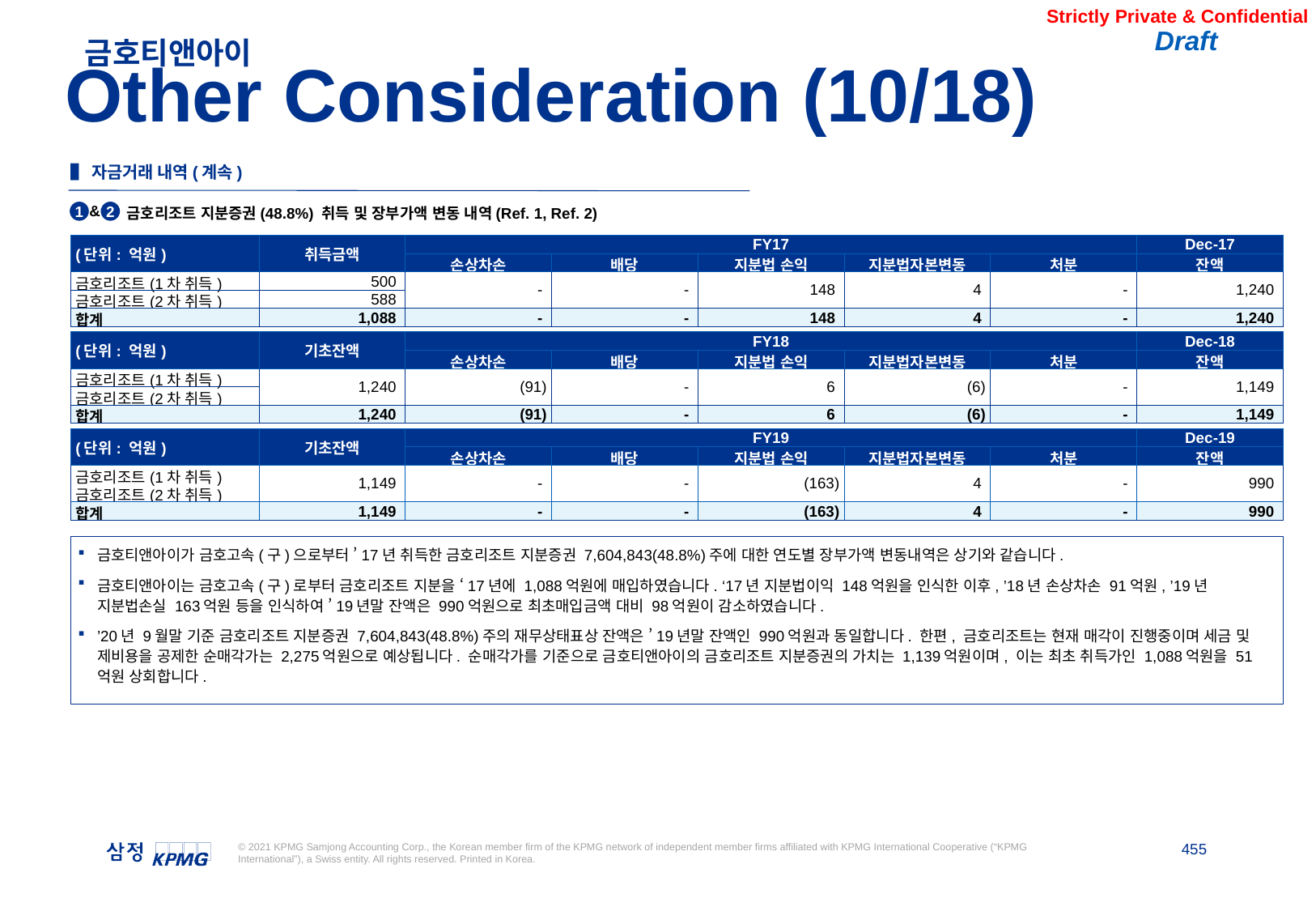

금호티앤아이
Other Consideration (10/18)
▌자금거래 내역(계속)

&
 금호리조트 지분증권(48.8%) 취득 및 장부가액 변동 내역(Ref. 1, Ref. 2)
1
2
| (단위: 억원) | 취득금액 | FY17 |  |  |  |  | Dec-17 |
| --- | --- | --- | --- | --- | --- | --- | --- |
|  |  | 손상차손 | 배당 | 지분법 손익 | 지분법자본변동 | 처분 | 잔액 |
| 금호리조트(1차 취득) | 500 | - | - | 148 | 4 | - | 1,240 |
| 금호리조트(2차 취득) | 588 |  |  |  |  |  |  |
| 합계 | 1,088 | - | - | 148 | 4 | - | 1,240 |
| (단위: 억원) | 기초잔액 | FY18 |  |  |  |  | Dec-18 |
| --- | --- | --- | --- | --- | --- | --- | --- |
|  |  | 손상차손 | 배당 | 지분법 손익 | 지분법자본변동 | 처분 | 잔액 |
| 금호리조트(1차 취득) | 1,240 | (91) | - | 6 | (6) | - | 1,149 |
| 금호리조트(2차 취득) |  |  |  |  |  |  |  |
| 합계 | 1,240 | (91) | - | 6 | (6) | - | 1,149 |
| (단위: 억원) | 기초잔액 | FY19 |  |  |  |  | Dec-19 |
| --- | --- | --- | --- | --- | --- | --- | --- |
|  |  | 손상차손 | 배당 | 지분법 손익 | 지분법자본변동 | 처분 | 잔액 |
| 금호리조트(1차 취득) | 1,149 | - | - | (163) | 4 | - | 990 |
| 금호리조트(2차 취득) |  |  |  |  |  |  |  |
| 합계 | 1,149 | - | - | (163) | 4 | - | 990 |
금호티앤아이가 금호고속(구)으로부터 ’17년 취득한 금호리조트 지분증권 7,604,843(48.8%)주에 대한 연도별 장부가액 변동내역은 상기와 같습니다.
금호티앤아이는 금호고속(구)로부터 금호리조트 지분을 ‘17년에 1,088억원에 매입하였습니다. ‘17년 지분법이익 148억원을 인식한 이후, ’18년 손상차손 91억원, ’19년 지분법손실 163억원 등을 인식하여 ’19년말 잔액은 990억원으로 최초매입금액 대비 98억원이 감소하였습니다.
’20년 9월말 기준 금호리조트 지분증권 7,604,843(48.8%)주의 재무상태표상 잔액은 ’19년말 잔액인 990억원과 동일합니다. 한편, 금호리조트는 현재 매각이 진행중이며 세금 및 제비용을 공제한 순매각가는 2,275억원으로 예상됩니다. 순매각가를 기준으로 금호티앤아이의 금호리조트 지분증권의 가치는 1,139억원이며, 이는 최초 취득가인 1,088억원을 51억원 상회합니다.